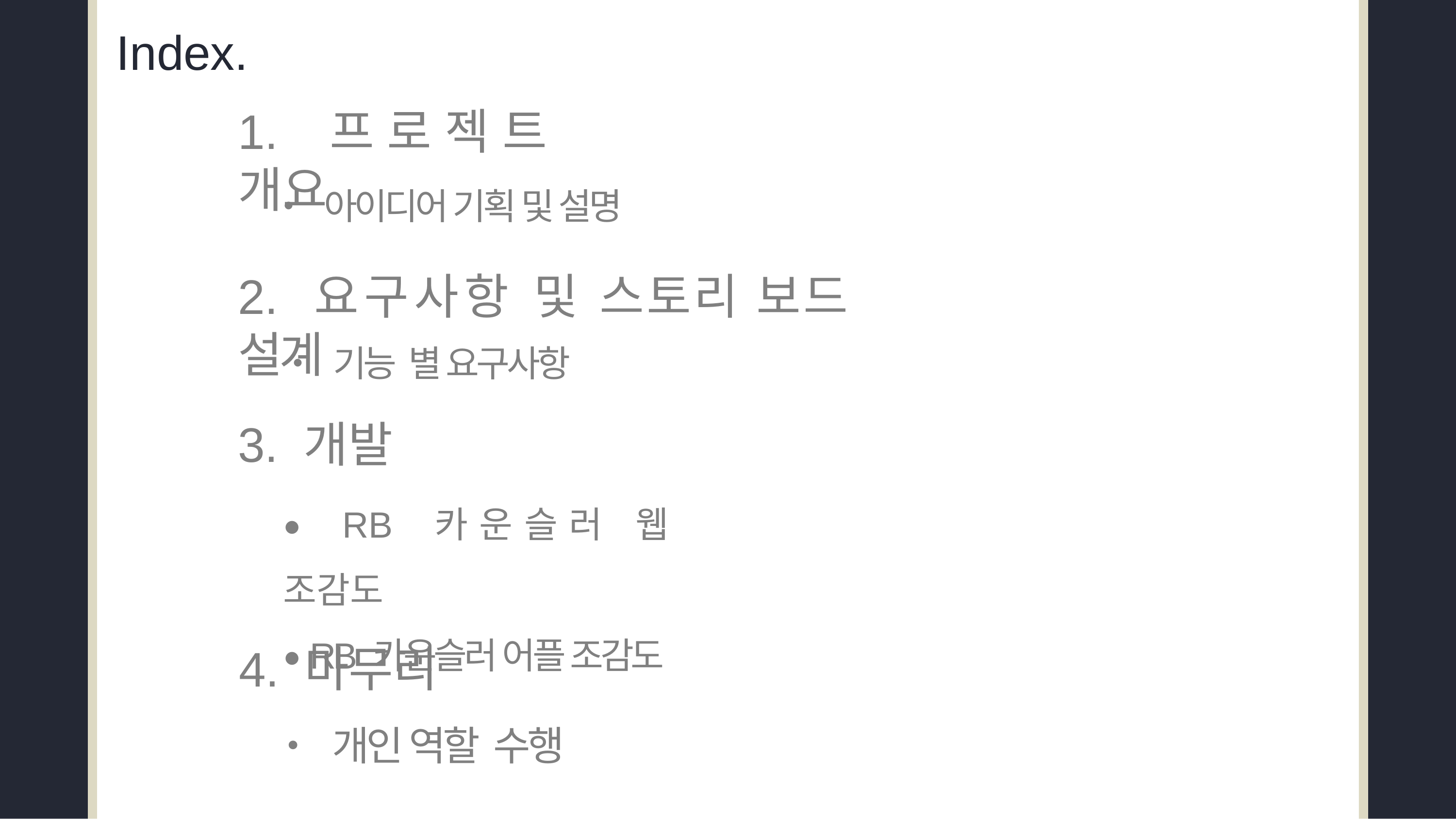

Index.
1. 프로젝트 개요
• 아이디어 기획 및 설명

2. 요구사항 및 스토리 보드 설계
• 기능  별 요구사항
3. 개발
•  RB 카운슬러 웹 조감도
• RB 카운슬러 어플 조감도
4. 마무리
• 개인 역할  수행